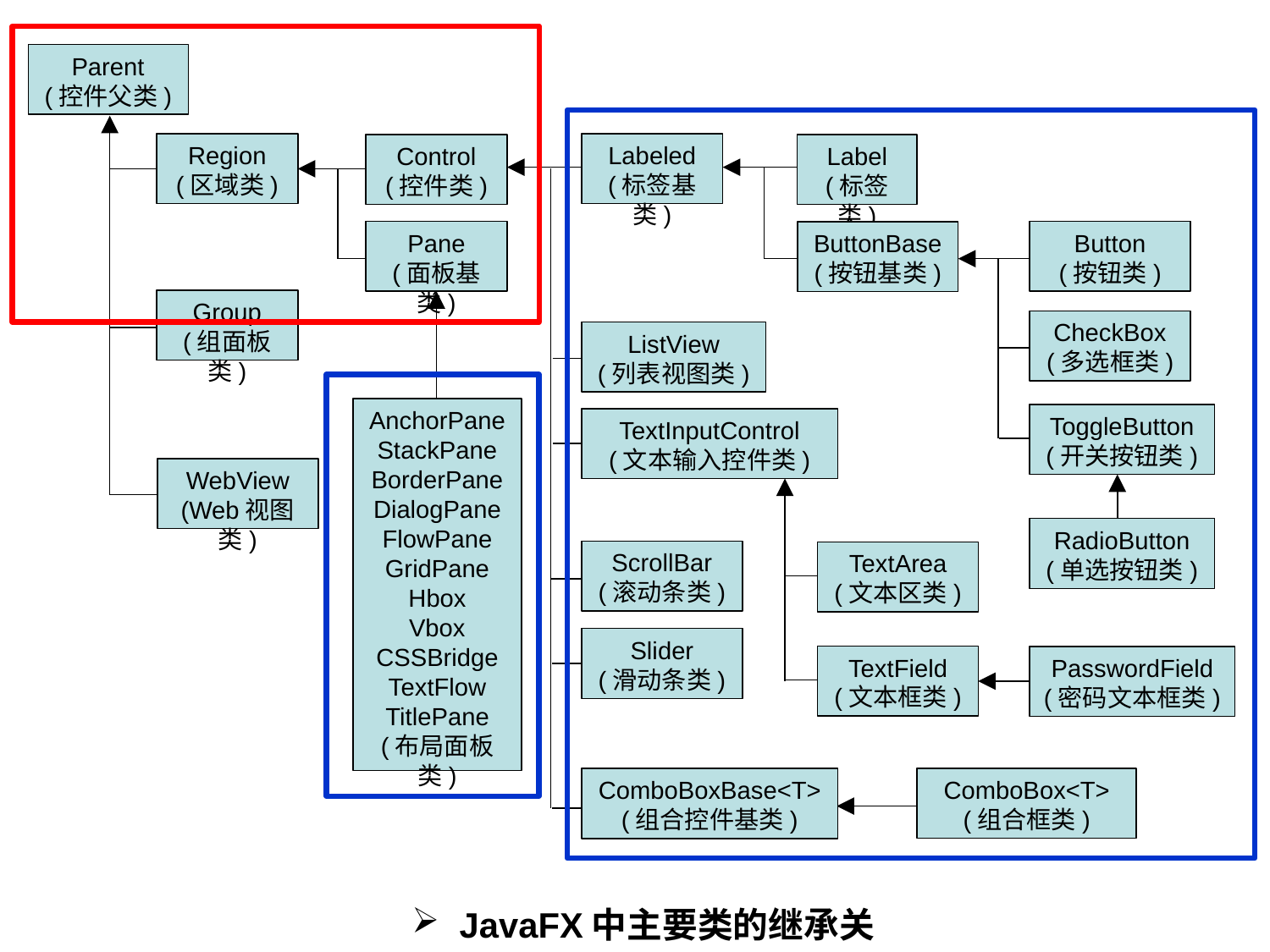

Parent
(控件父类)

Region
(区域类)
Labeled
(标签基类)
Control
(控件类)
Label
(标签类)
Pane
(面板基类)
Button
(按钮类)
ButtonBase
(按钮基类)
Group
(组面板类)
CheckBox
(多选框类)
ListView
(列表视图类)

AnchorPane
StackPane
BorderPane
DialogPane
FlowPane
GridPane
Hbox
Vbox
CSSBridge
TextFlow
TitlePane
(布局面板类)
ToggleButton
(开关按钮类)
TextInputControl
(文本输入控件类)
WebView
(Web视图类)
RadioButton
(单选按钮类)
ScrollBar
(滚动条类)
TextArea
(文本区类)
Slider
(滑动条类)
TextField
(文本框类)
PasswordField
(密码文本框类)
ComboBox<T>
(组合框类)
ComboBoxBase<T>
(组合控件基类)
JavaFX中主要类的继承关系